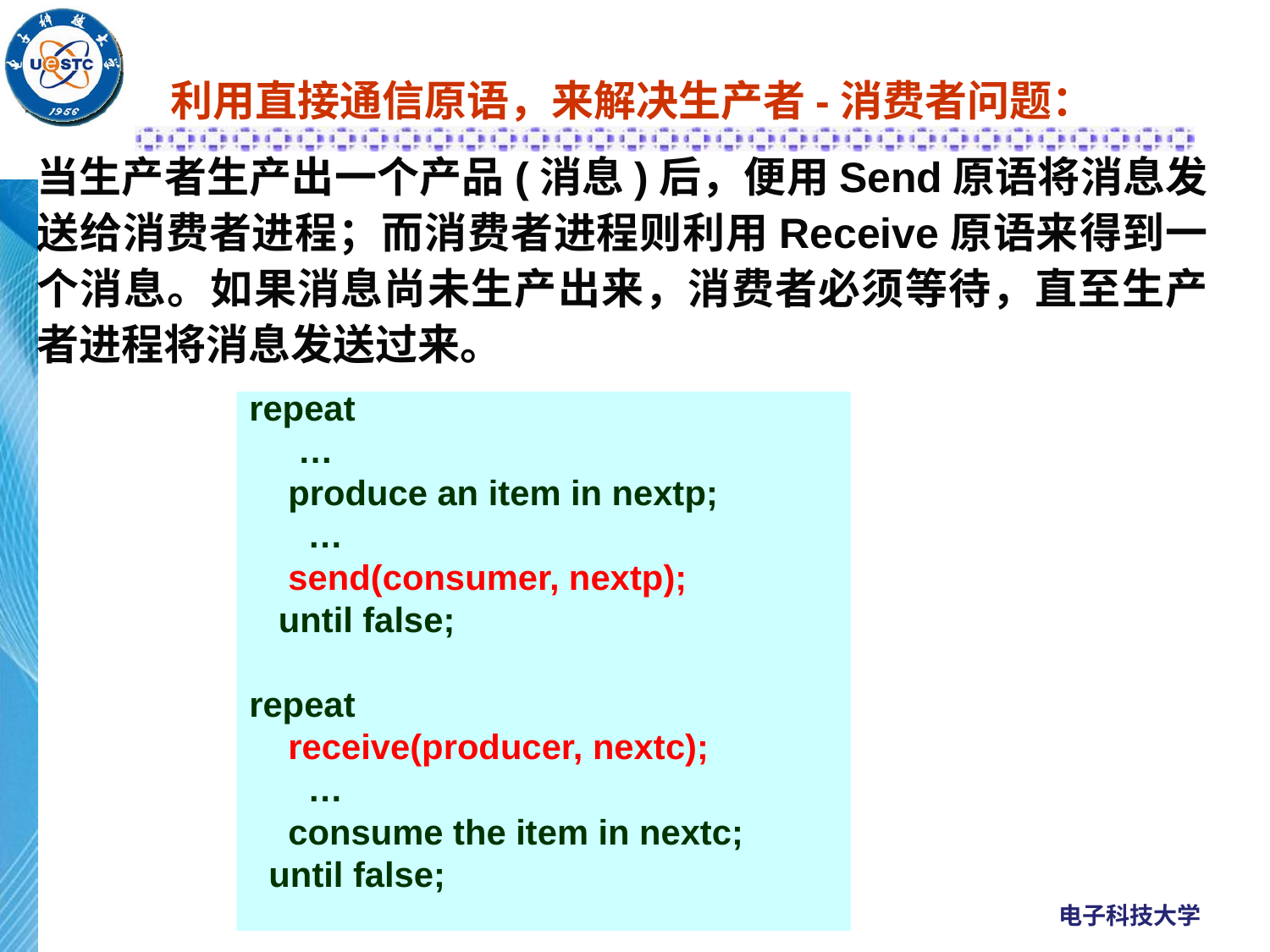

利用直接通信原语，来解决生产者-消费者问题：
当生产者生产出一个产品(消息)后，便用Send原语将消息发送给消费者进程；而消费者进程则利用Receive原语来得到一个消息。如果消息尚未生产出来，消费者必须等待，直至生产者进程将消息发送过来。
repeat
     …
    produce an item in nextp;
      …
    send(consumer, nextp);
   until false;

repeat
    receive(producer, nextc);
      …
    consume the item in nextc;
  until false;